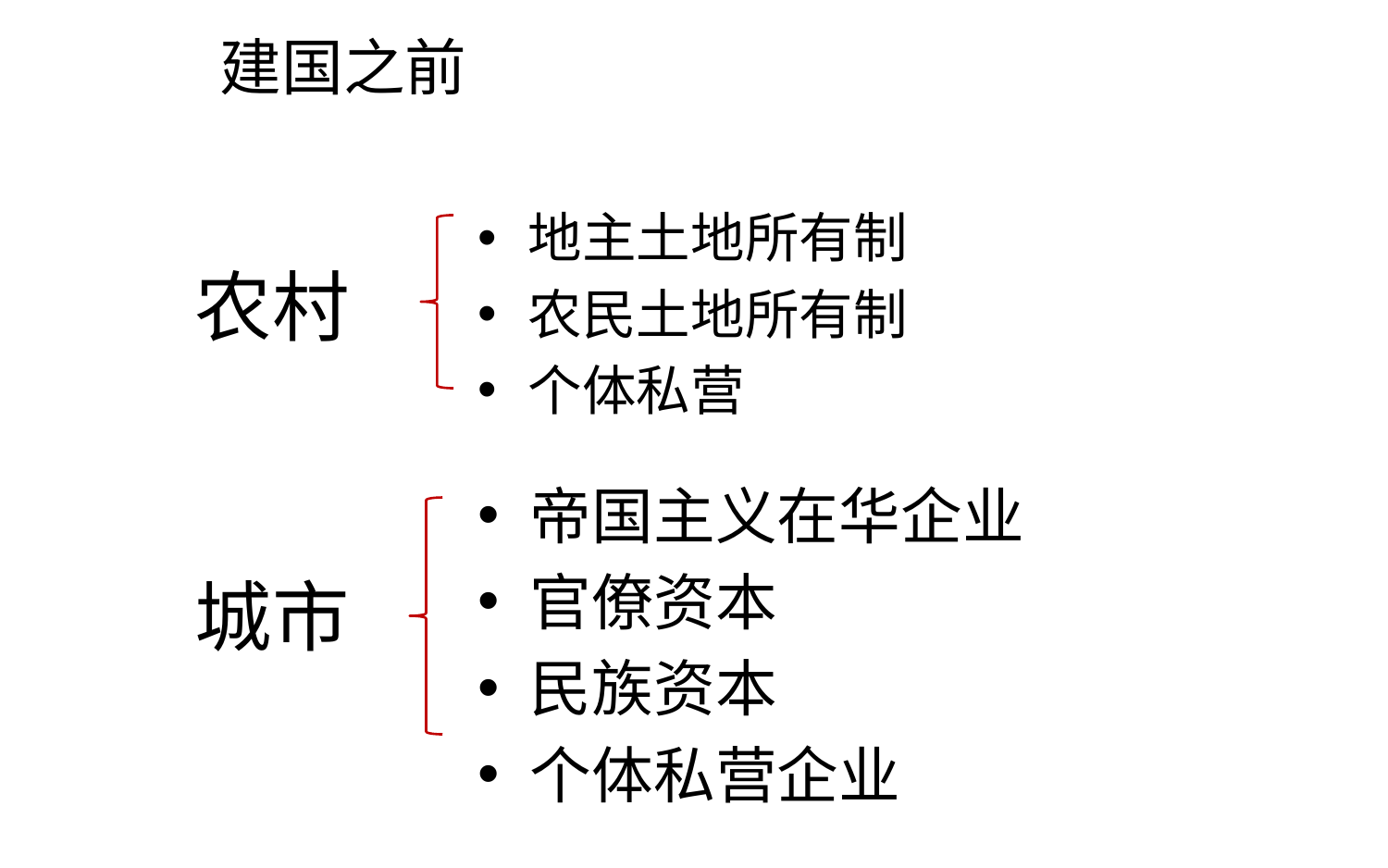

# 建国之前
地主土地所有制
农民土地所有制
个体私营

农村
帝国主义在华企业
官僚资本
民族资本
个体私营企业

城市